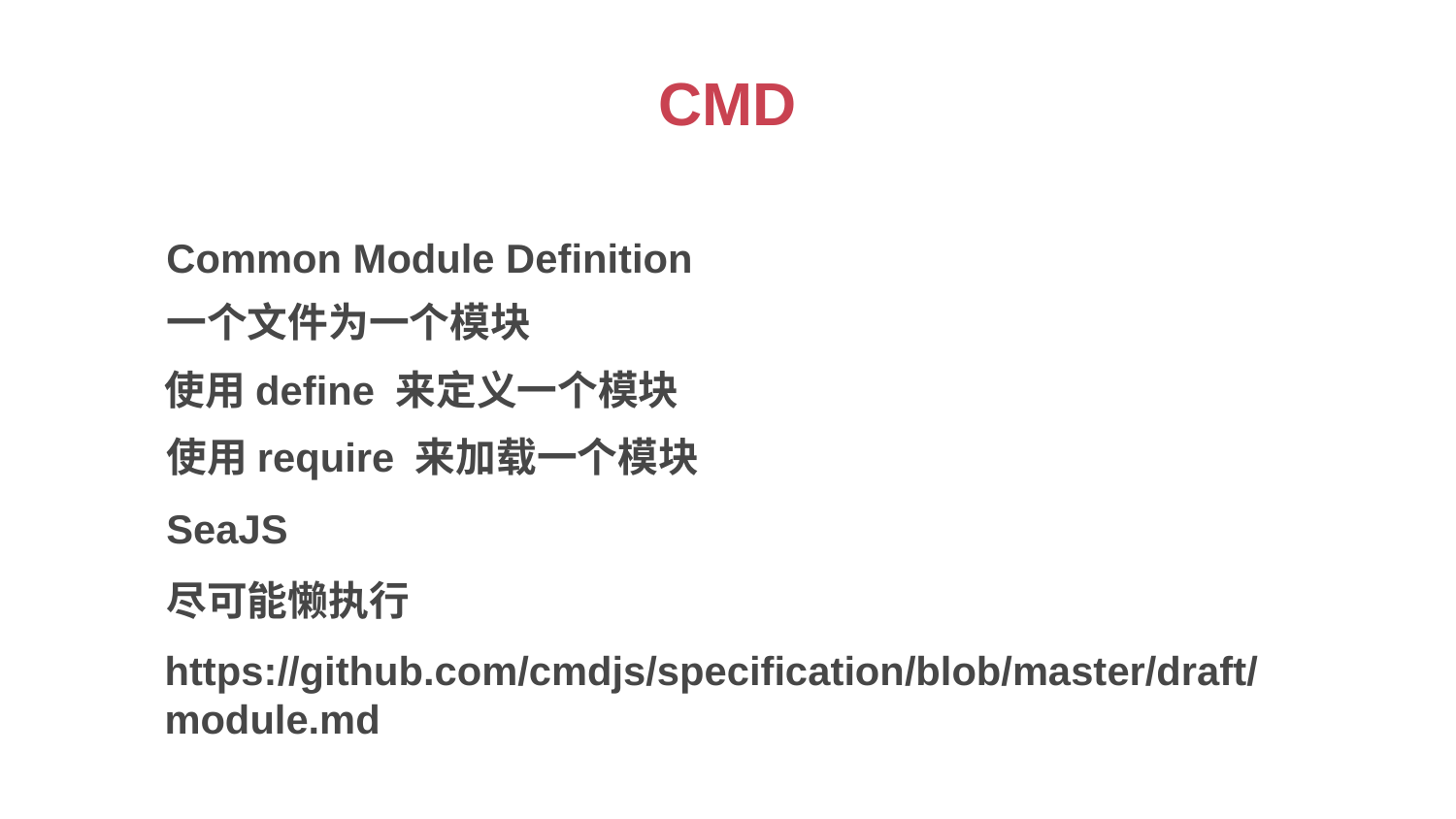

# CMD
Common Module Definition
一个文件为一个模块
使用define 来定义一个模块
使用require 来加载一个模块
SeaJS
尽可能懒执行
https://github.com/cmdjs/specification/blob/master/draft/module.md